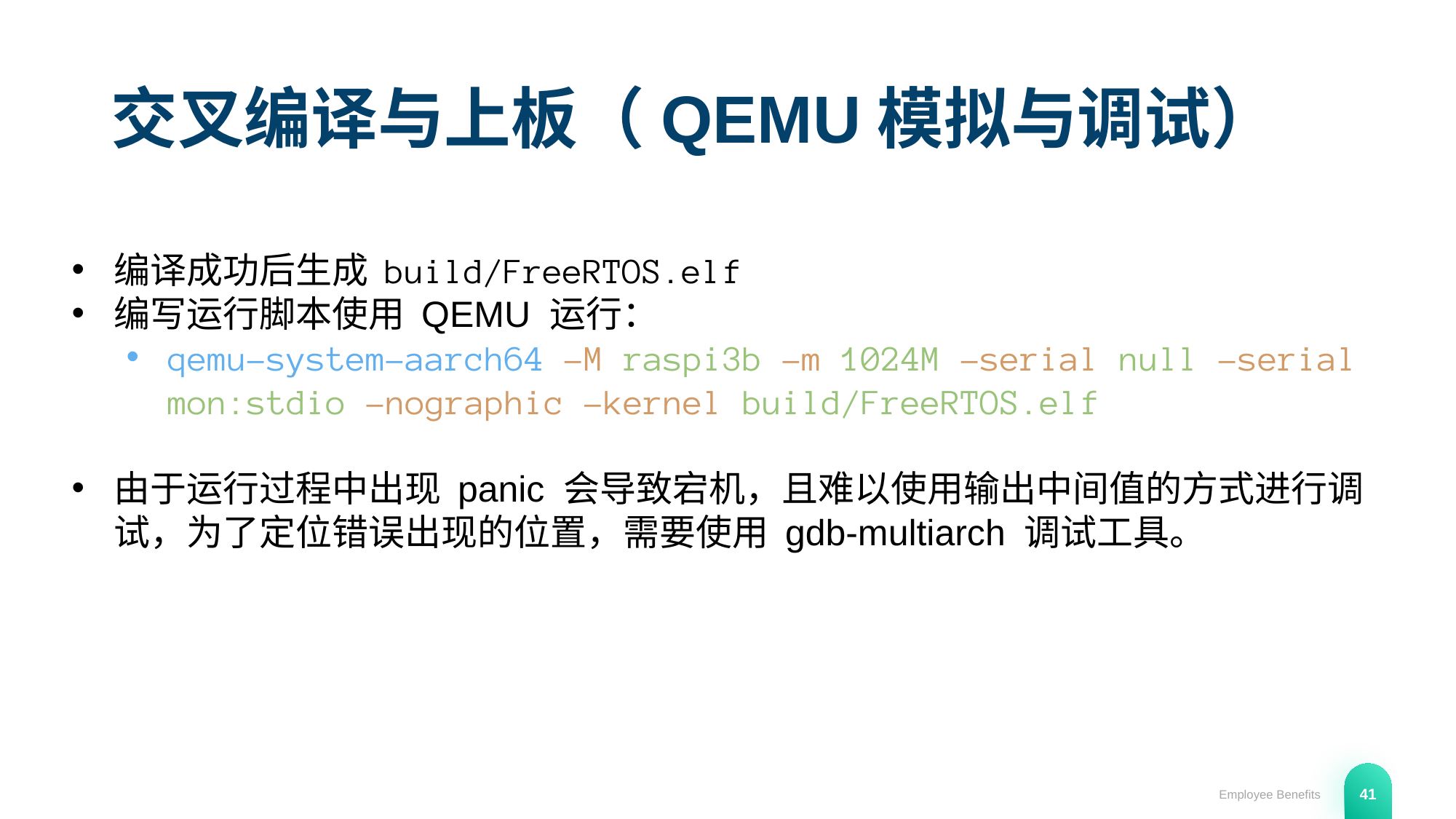

# 交叉编译与上板（QEMU模拟与调试）
编译成功后生成 build/FreeRTOS.elf
编写运行脚本使用 QEMU 运行：
qemu-system-aarch64 -M raspi3b -m 1024M -serial null -serial mon:stdio -nographic -kernel build/FreeRTOS.elf

由于运行过程中出现 panic 会导致宕机，且难以使用输出中间值的方式进行调试，为了定位错误出现的位置，需要使用 gdb-multiarch 调试工具。